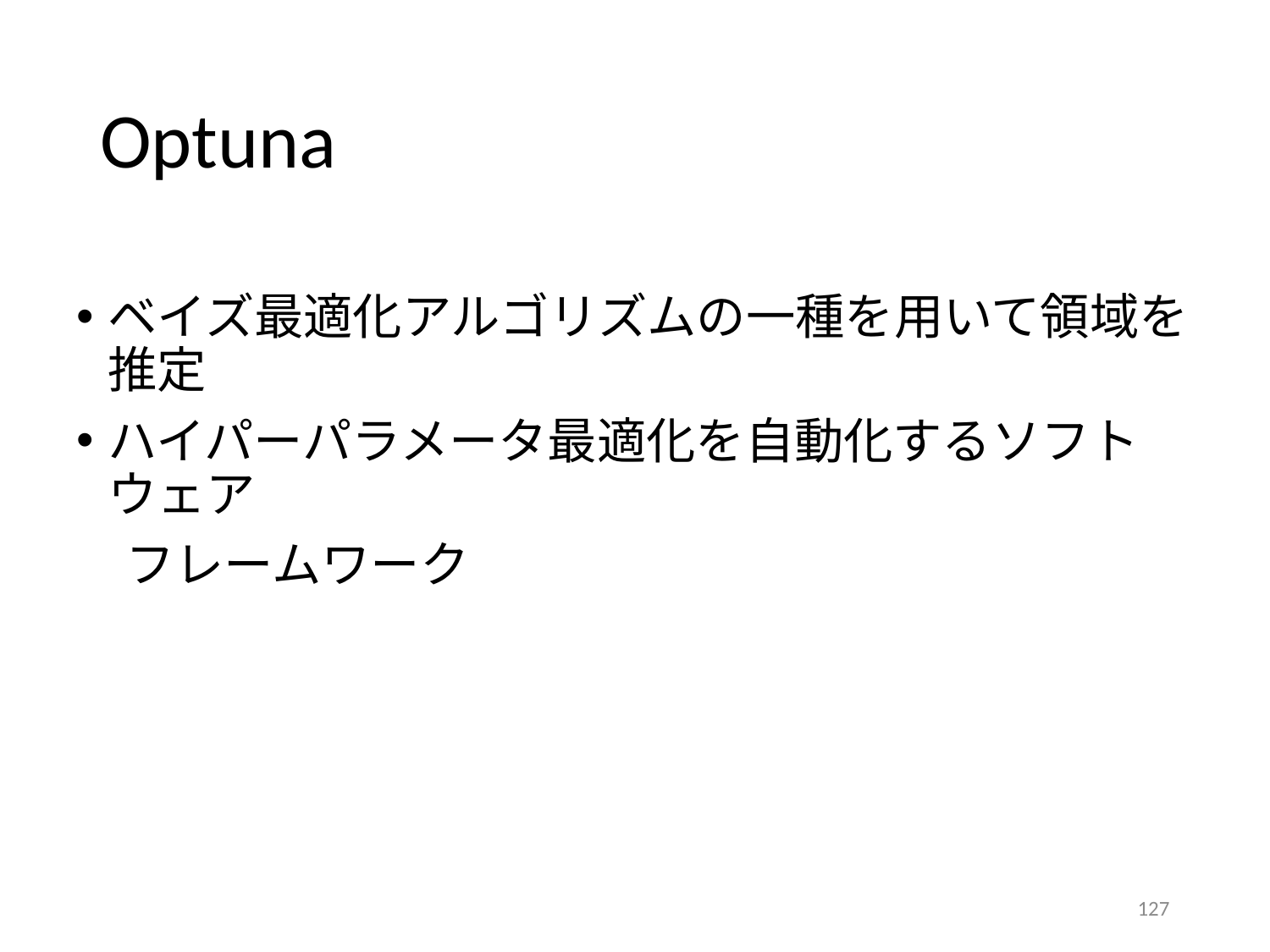

# Optuna
ベイズ最適化アルゴリズムの一種を用いて領域を推定
ハイパーパラメータ最適化を自動化するソフトウェア
　フレームワーク

127